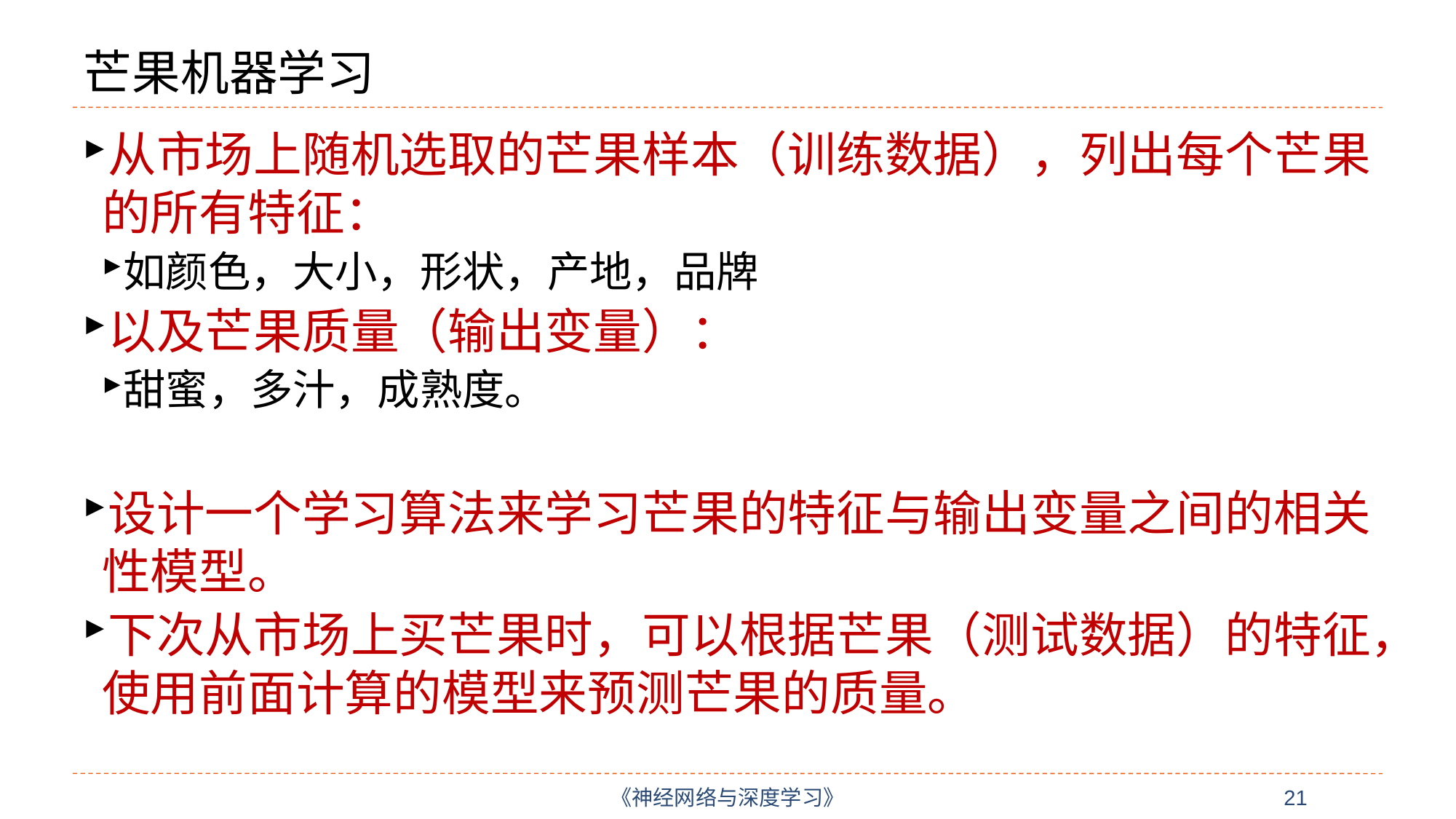

# 芒果机器学习
从市场上随机选取的芒果样本（训练数据），列出每个芒果的所有特征：
如颜色，大小，形状，产地，品牌
以及芒果质量（输出变量）：
甜蜜，多汁，成熟度。

设计一个学习算法来学习芒果的特征与输出变量之间的相关性模型。
下次从市场上买芒果时，可以根据芒果（测试数据）的特征，使用前面计算的模型来预测芒果的质量。